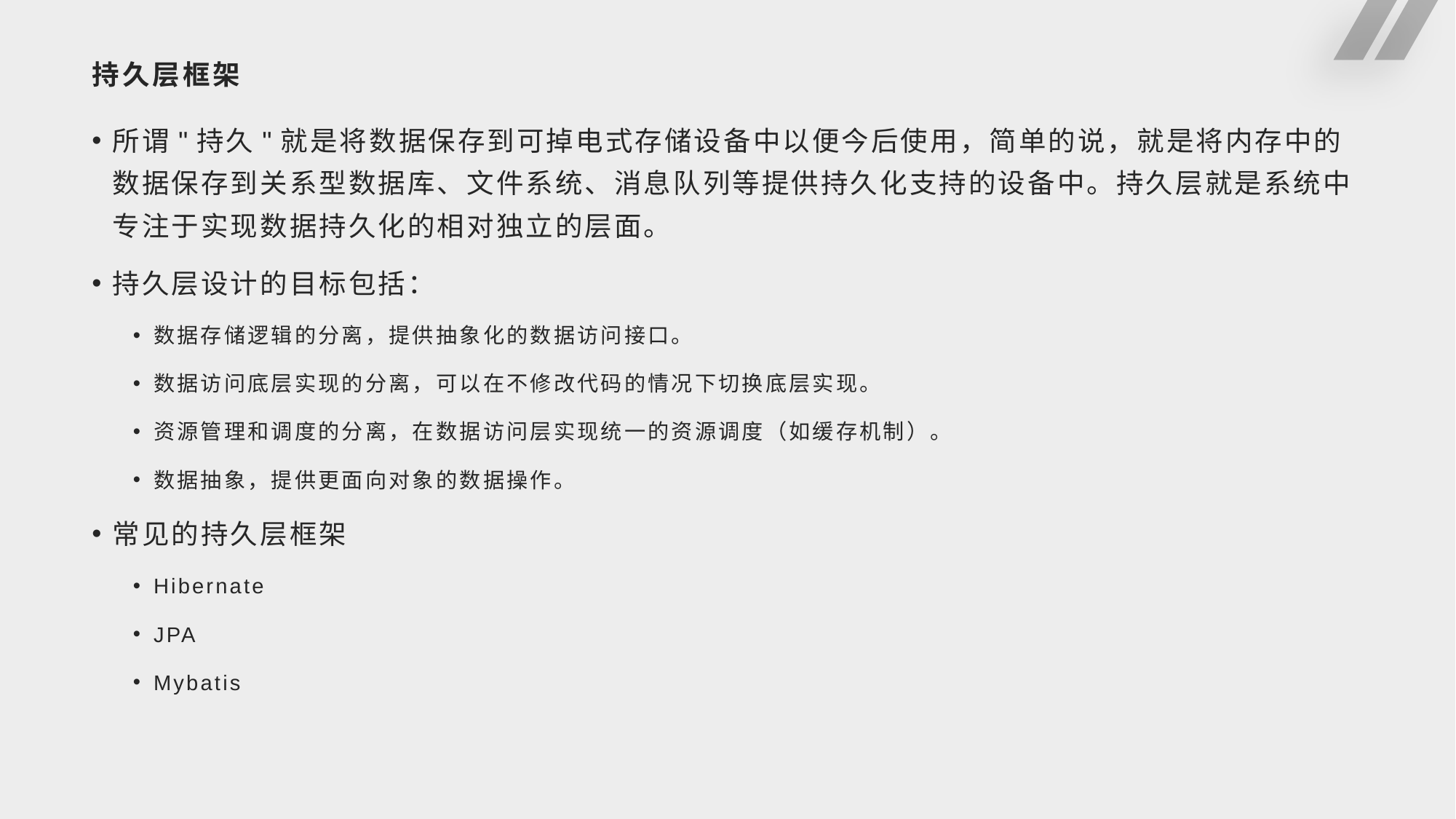

# 持久层框架
所谓"持久"就是将数据保存到可掉电式存储设备中以便今后使用，简单的说，就是将内存中的数据保存到关系型数据库、文件系统、消息队列等提供持久化支持的设备中。持久层就是系统中专注于实现数据持久化的相对独立的层面。
持久层设计的目标包括：
数据存储逻辑的分离，提供抽象化的数据访问接口。
数据访问底层实现的分离，可以在不修改代码的情况下切换底层实现。
资源管理和调度的分离，在数据访问层实现统一的资源调度（如缓存机制）。
数据抽象，提供更面向对象的数据操作。
常见的持久层框架
Hibernate
JPA
Mybatis